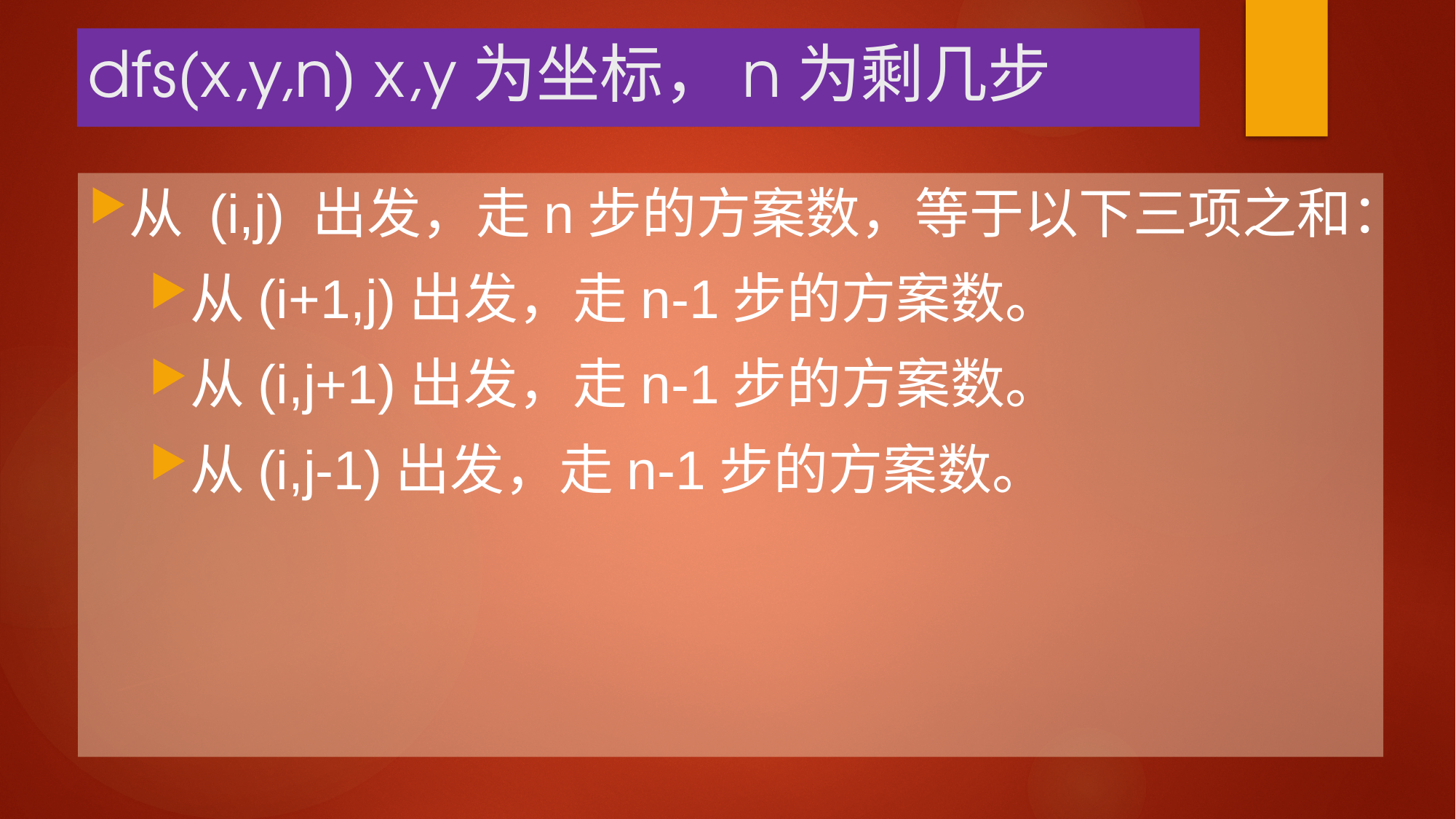

# dfs(x,y,n) x,y为坐标，n为剩几步
从 (i,j) 出发，走n步的方案数，等于以下三项之和：
从(i+1,j)出发，走n-1步的方案数。
从(i,j+1)出发，走n-1步的方案数。
从(i,j-1)出发，走n-1步的方案数。